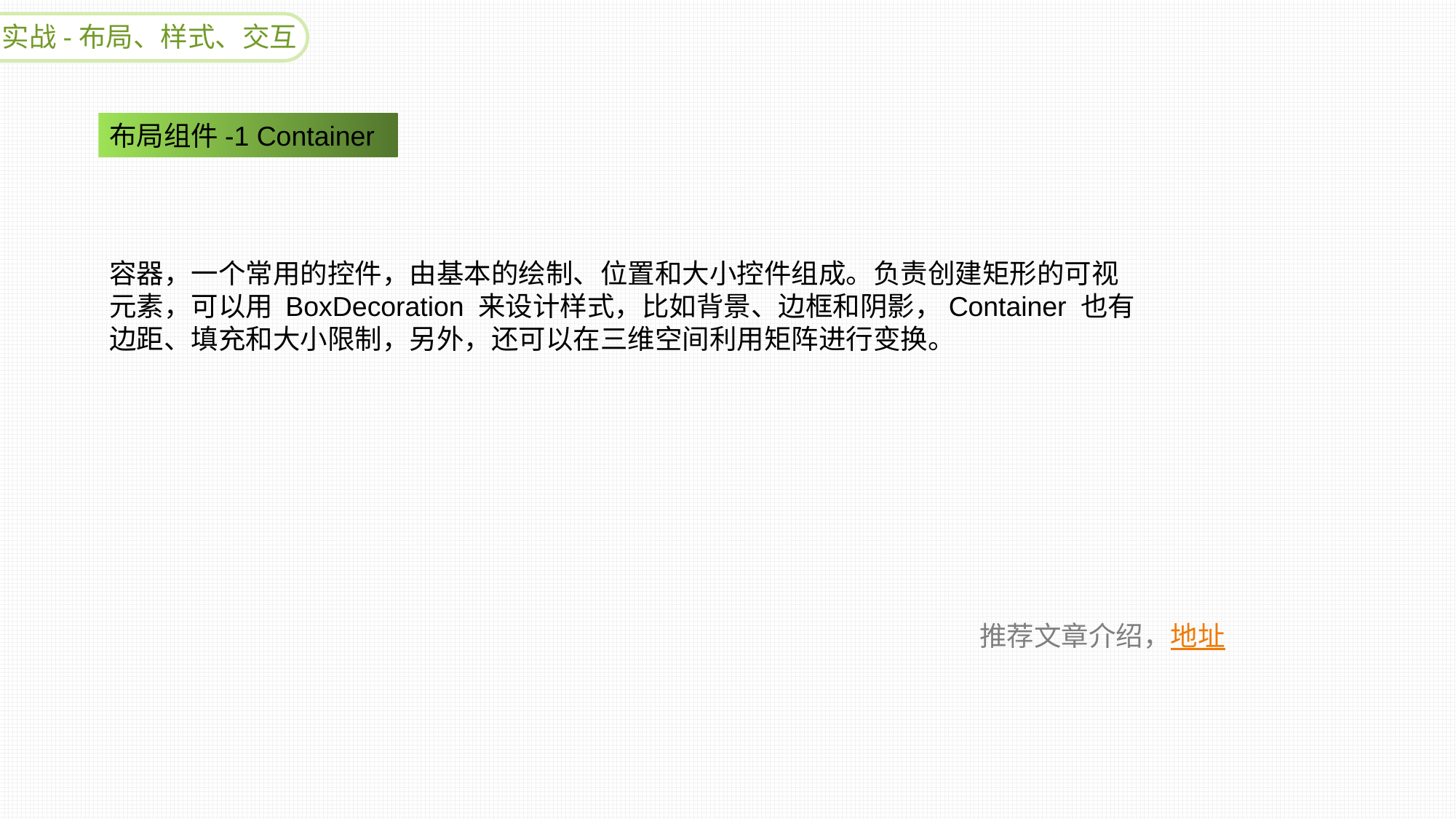

实战-布局、样式、交互
布局组件-1 Container
容器，一个常用的控件，由基本的绘制、位置和大小控件组成。负责创建矩形的可视元素，可以用 BoxDecoration 来设计样式，比如背景、边框和阴影，Container 也有边距、填充和大小限制，另外，还可以在三维空间利用矩阵进行变换。
推荐文章介绍，地址